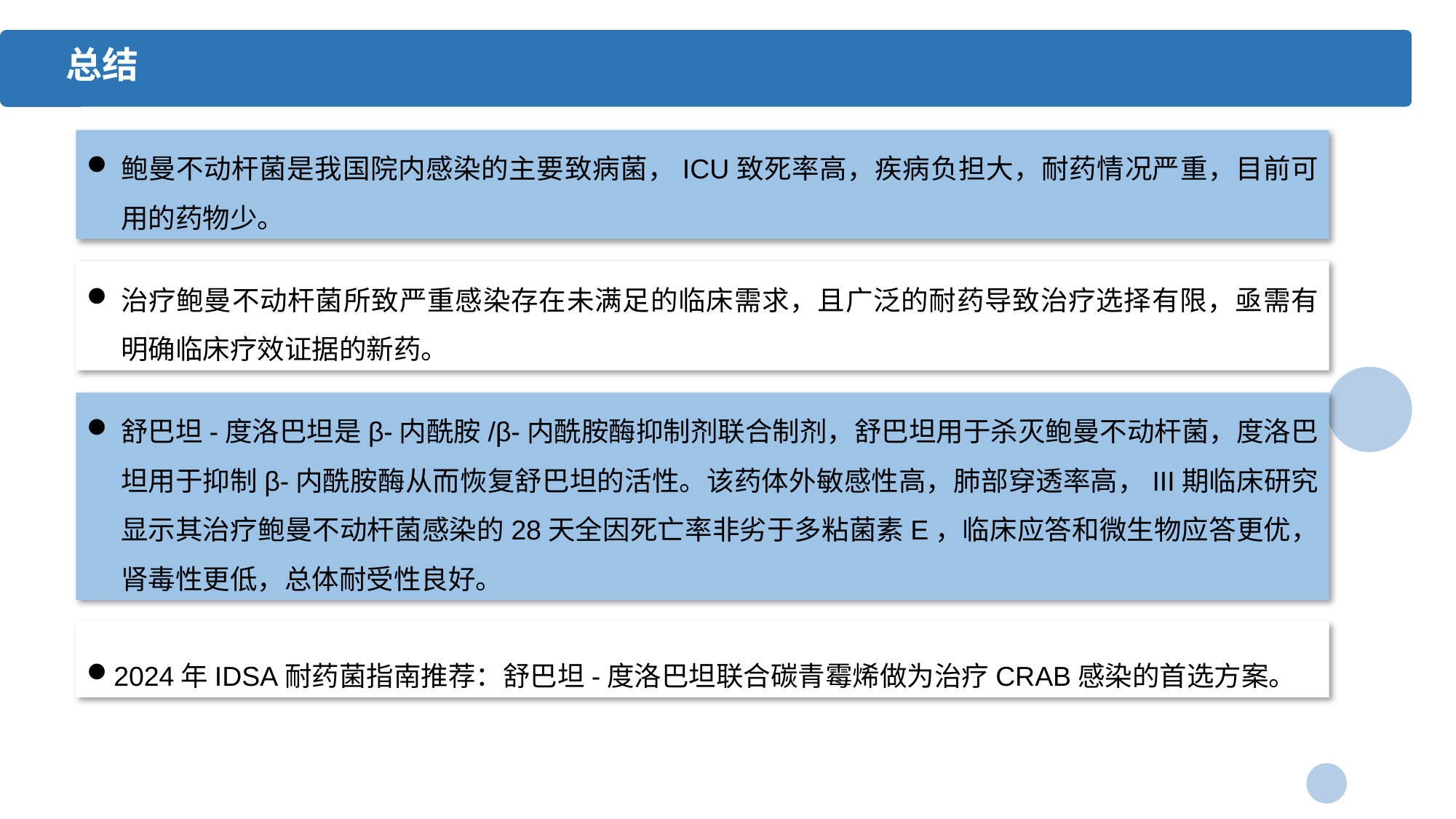

总结
鲍曼不动杆菌是我国院内感染的主要致病菌，ICU致死率高，疾病负担大，耐药情况严重，目前可用的药物少。
治疗鲍曼不动杆菌所致严重感染存在未满足的临床需求，且广泛的耐药导致治疗选择有限，亟需有明确临床疗效证据的新药。
舒巴坦-度洛巴坦是β-内酰胺/β-内酰胺酶抑制剂联合制剂，舒巴坦用于杀灭鲍曼不动杆菌，度洛巴坦用于抑制β-内酰胺酶从而恢复舒巴坦的活性。该药体外敏感性高，肺部穿透率高，III期临床研究显示其治疗鲍曼不动杆菌感染的28天全因死亡率非劣于多粘菌素E，临床应答和微生物应答更优，肾毒性更低，总体耐受性良好。

2024年IDSA耐药菌指南推荐：舒巴坦-度洛巴坦联合碳青霉烯做为治疗CRAB感染的首选方案。